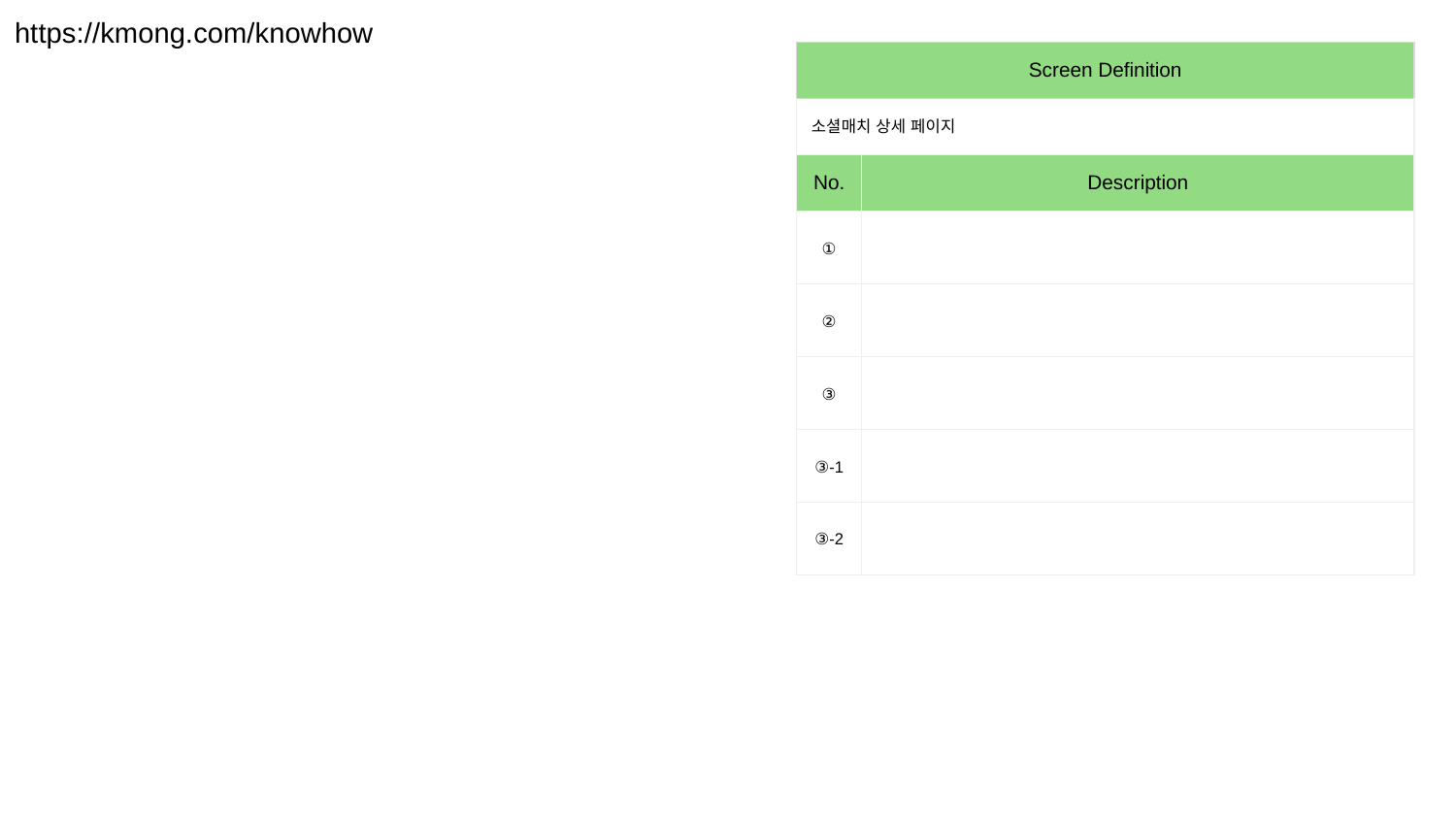

https://kmong.com/knowhow
| Screen Definition |  |
| --- | --- |
| 소셜매치 상세 페이지 |  |
| No. | Description |
| ① |  |
| ② |  |
| ③ |  |
| ③-1 |  |
| ③-2 |  |